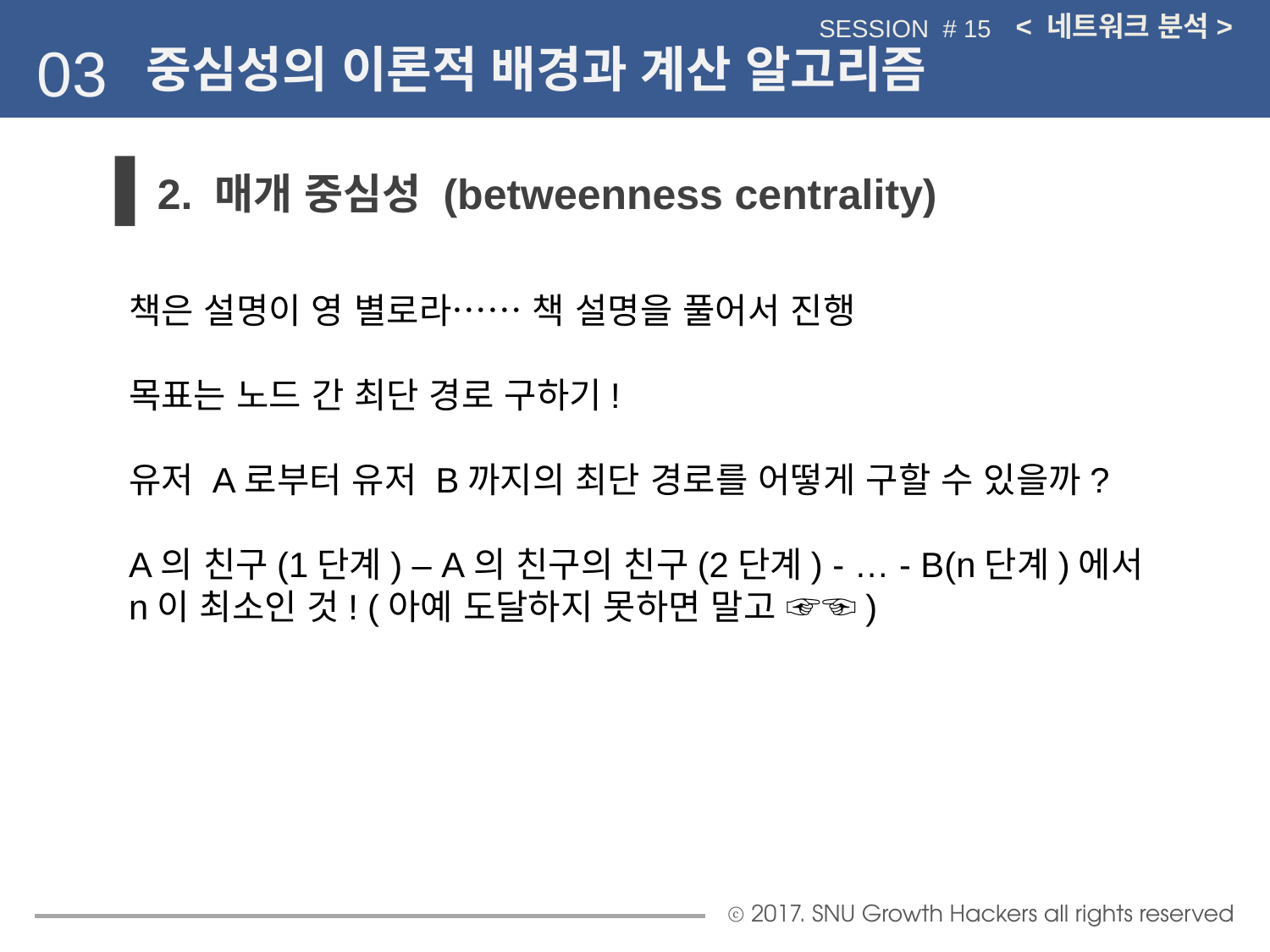

< 네트워크 분석>
SESSION  # 15
03
중심성의 이론적 배경과 계산 알고리즘

2. 매개 중심성 (betweenness centrality)
책은 설명이 영 별로라…… 책 설명을 풀어서 진행

목표는 노드 간 최단 경로 구하기!

유저 A로부터 유저 B까지의 최단 경로를 어떻게 구할 수 있을까?

A의 친구(1단계) – A의 친구의 친구(2단계) - … - B(n단계)에서
n이 최소인 것! (아예 도달하지 못하면 말고 ☞☜)
ⓒ 2017. SNU Growth Hackers all rights reserved